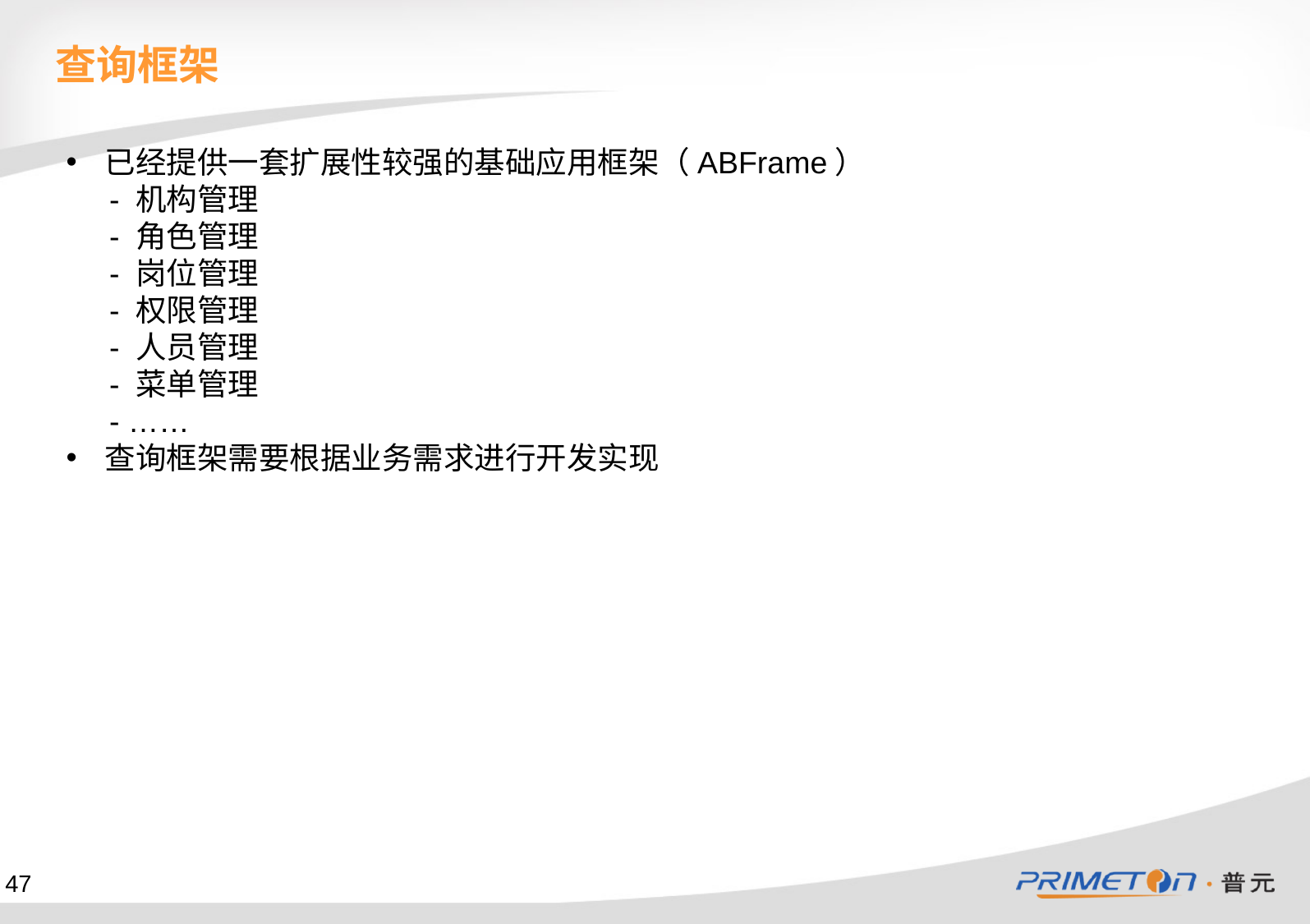

查询框架
已经提供一套扩展性较强的基础应用框架（ABFrame）
     - 机构管理
     - 角色管理
     - 岗位管理
     - 权限管理
     - 人员管理
     - 菜单管理
     - ……
查询框架需要根据业务需求进行开发实现
47